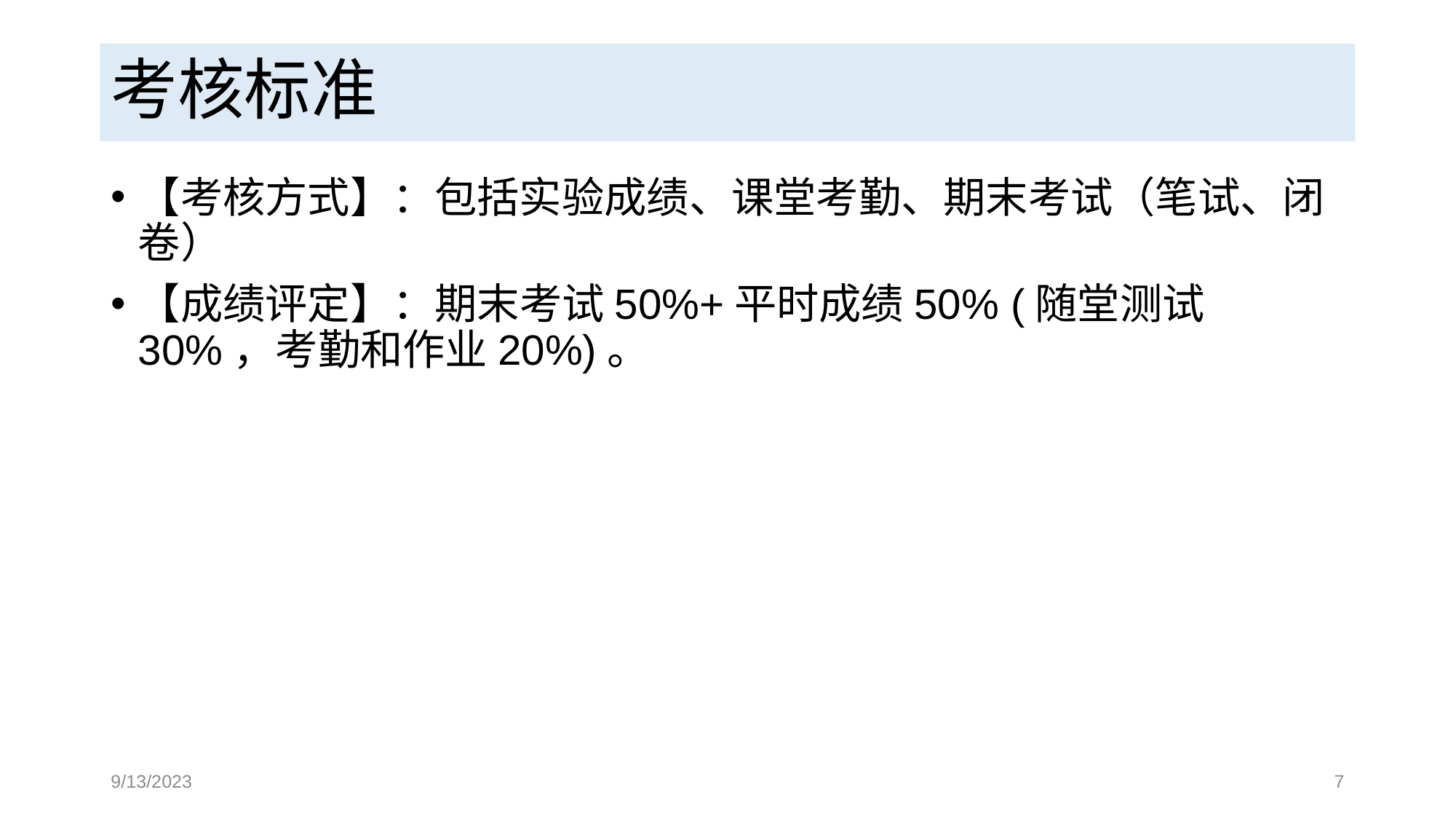

# 考核标准
【考核方式】：包括实验成绩、课堂考勤、期末考试（笔试、闭卷）
【成绩评定】：期末考试50%+平时成绩50% (随堂测试30%，考勤和作业20%)。

9/13/2023
7